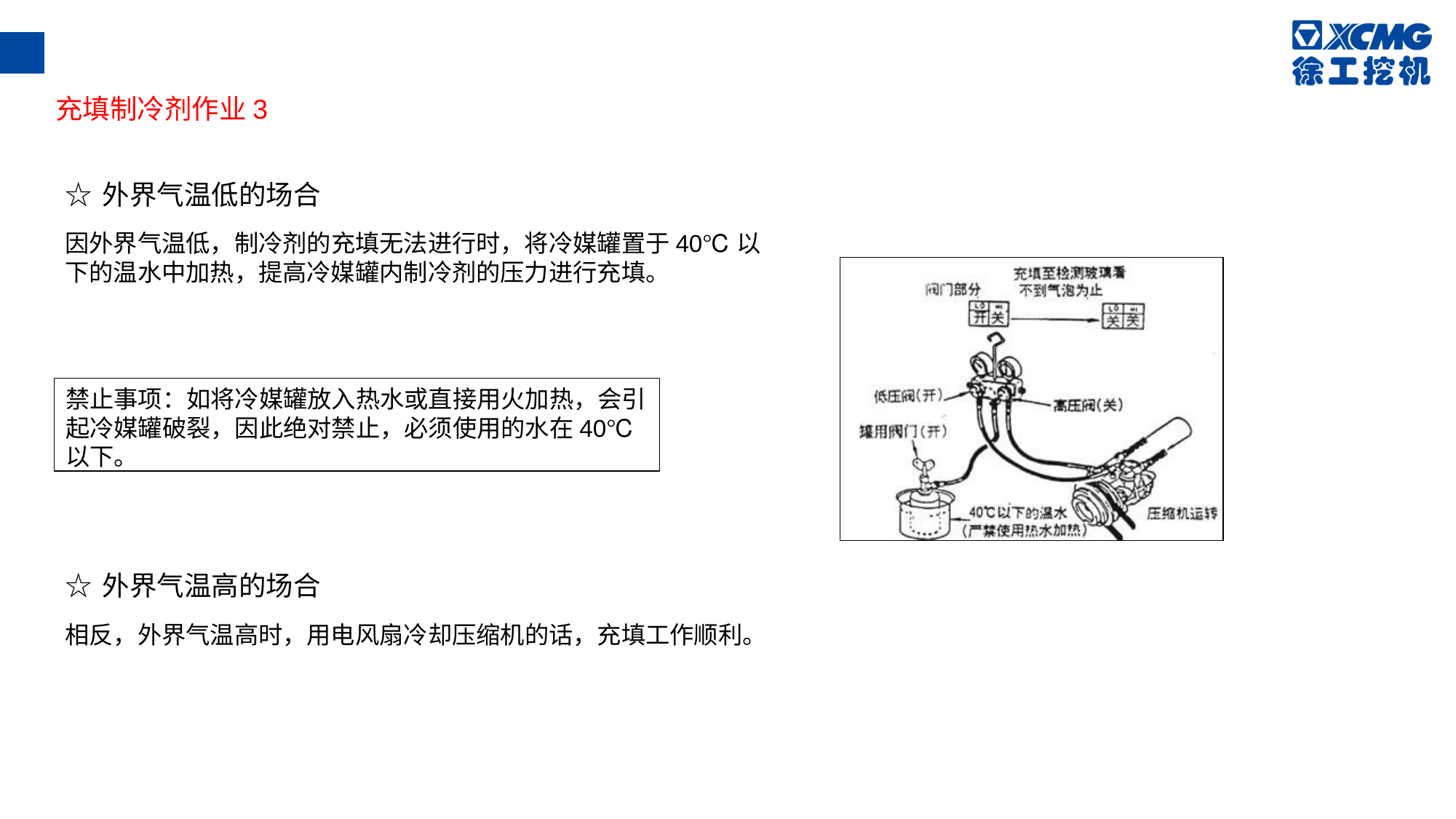

充填制冷剂作业3
☆外界气温低的场合
因外界气温低，制冷剂的充填无法进行时，将冷媒罐置于40℃以下的温水中加热，提高冷媒罐内制冷剂的压力进行充填。

禁止事项：如将冷媒罐放入热水或直接用火加热，会引起冷媒罐破裂，因此绝对禁止，必须使用的水在40℃以下。
☆外界气温高的场合
相反，外界气温高时，用电风扇冷却压缩机的话，充填工作顺利。